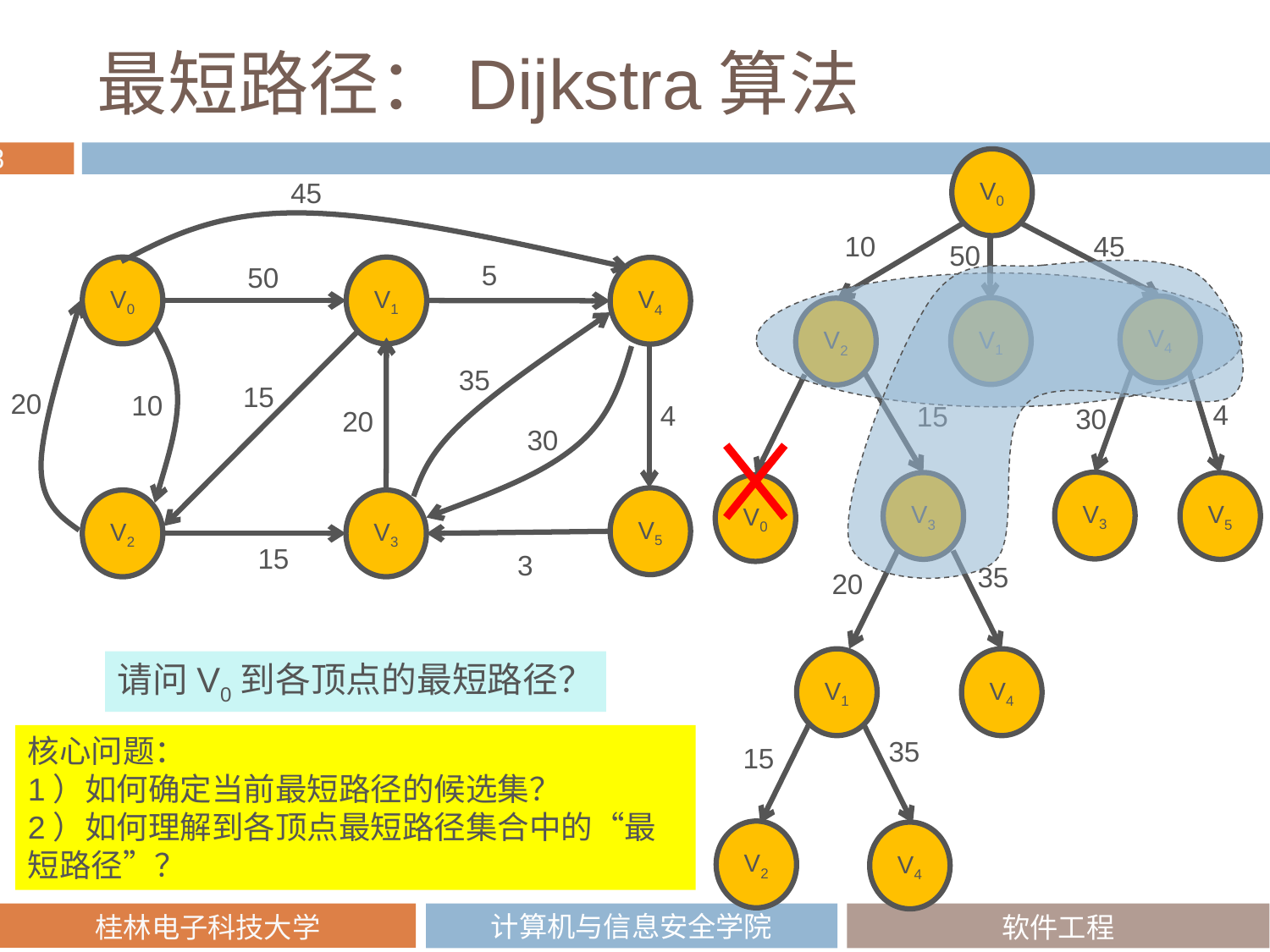

# 最短路径：Dijkstra算法
V0
45

10
45
50
5
50
V0
V1
V4

V4
V1
V2

35
15
20
10
4
4
15
30
20
30
V3
V3
V5
V0
V5
V2
V3
15
3
35
20
V1
V4
请问V0到各顶点的最短路径？
核心问题：
1）如何确定当前最短路径的候选集？
2）如何理解到各顶点最短路径集合中的“最短路径”？
35
15
V2
V4